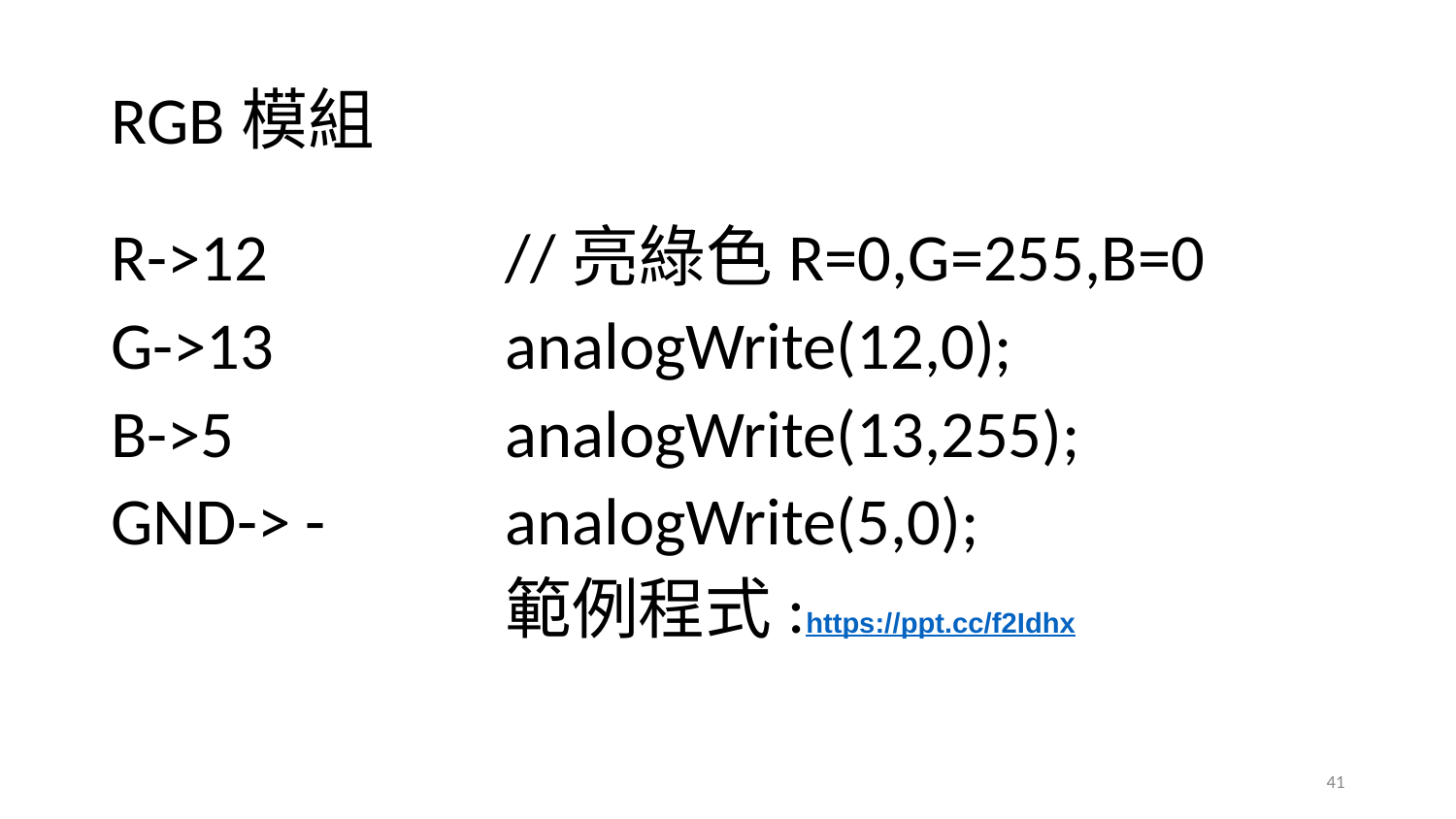

# RGB模組
R->12
G->13
B->5
GND-> -
//亮綠色R=0,G=255,B=0
analogWrite(12,0);
analogWrite(13,255);
analogWrite(5,0);
範例程式:https://ppt.cc/f2Idhx
41